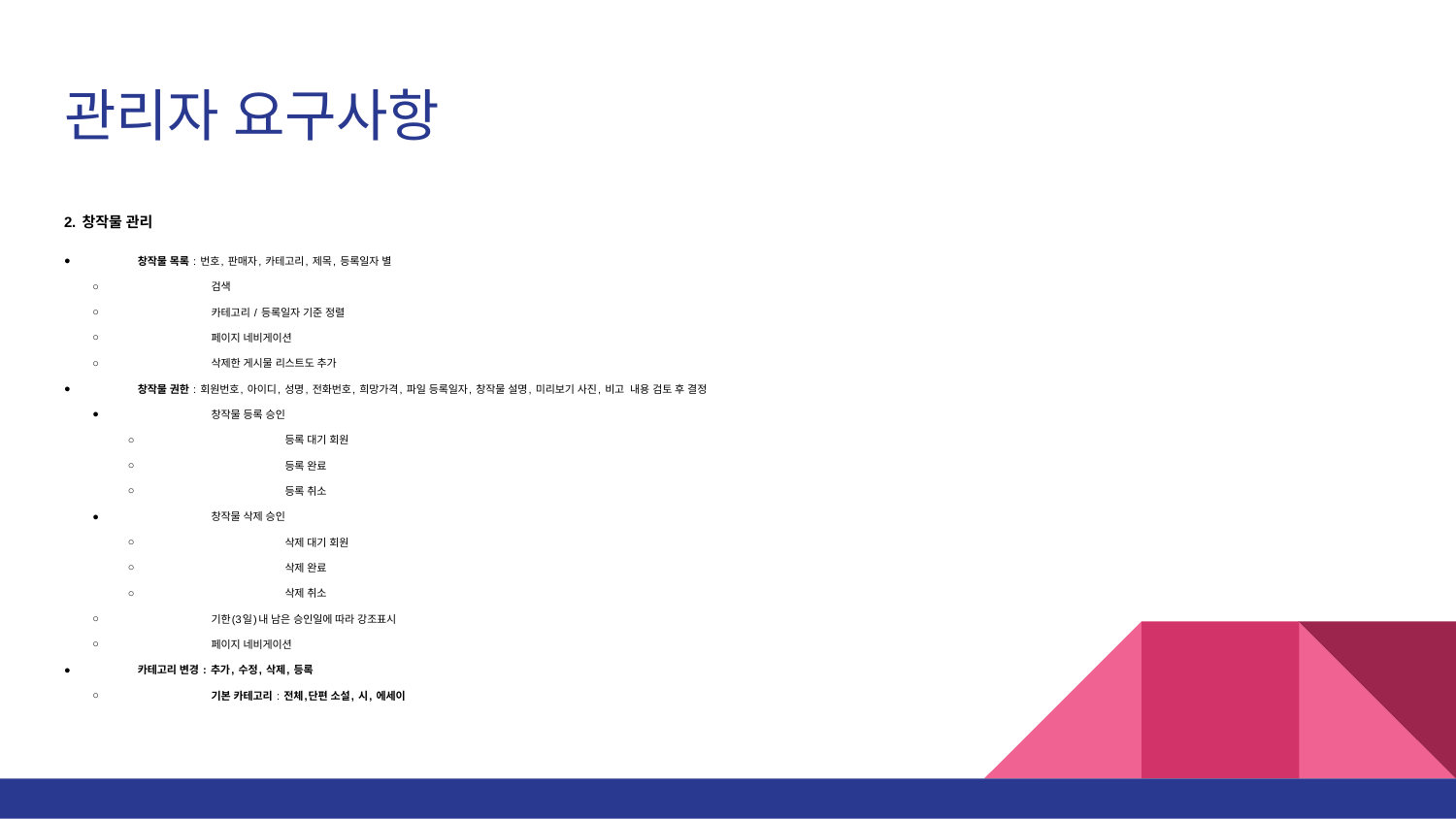

# 관리자 요구사항
2. 창작물 관리
창작물 목록 : 번호, 판매자, 카테고리, 제목, 등록일자 별
검색
카테고리 / 등록일자 기준 정렬
페이지 네비게이션
삭제한 게시물 리스트도 추가
창작물 권한 : 회원번호, 아이디, 성명, 전화번호, 희망가격, 파일 등록일자, 창작물 설명, 미리보기 사진, 비고  내용 검토 후 결정
창작물 등록 승인
등록 대기 회원
등록 완료
등록 취소
창작물 삭제 승인
삭제 대기 회원
삭제 완료
삭제 취소
기한(3일)내 남은 승인일에 따라 강조표시
페이지 네비게이션
카테고리 변경 : 추가, 수정, 삭제, 등록
기본 카테고리 : 전체,단편 소설, 시, 에세이